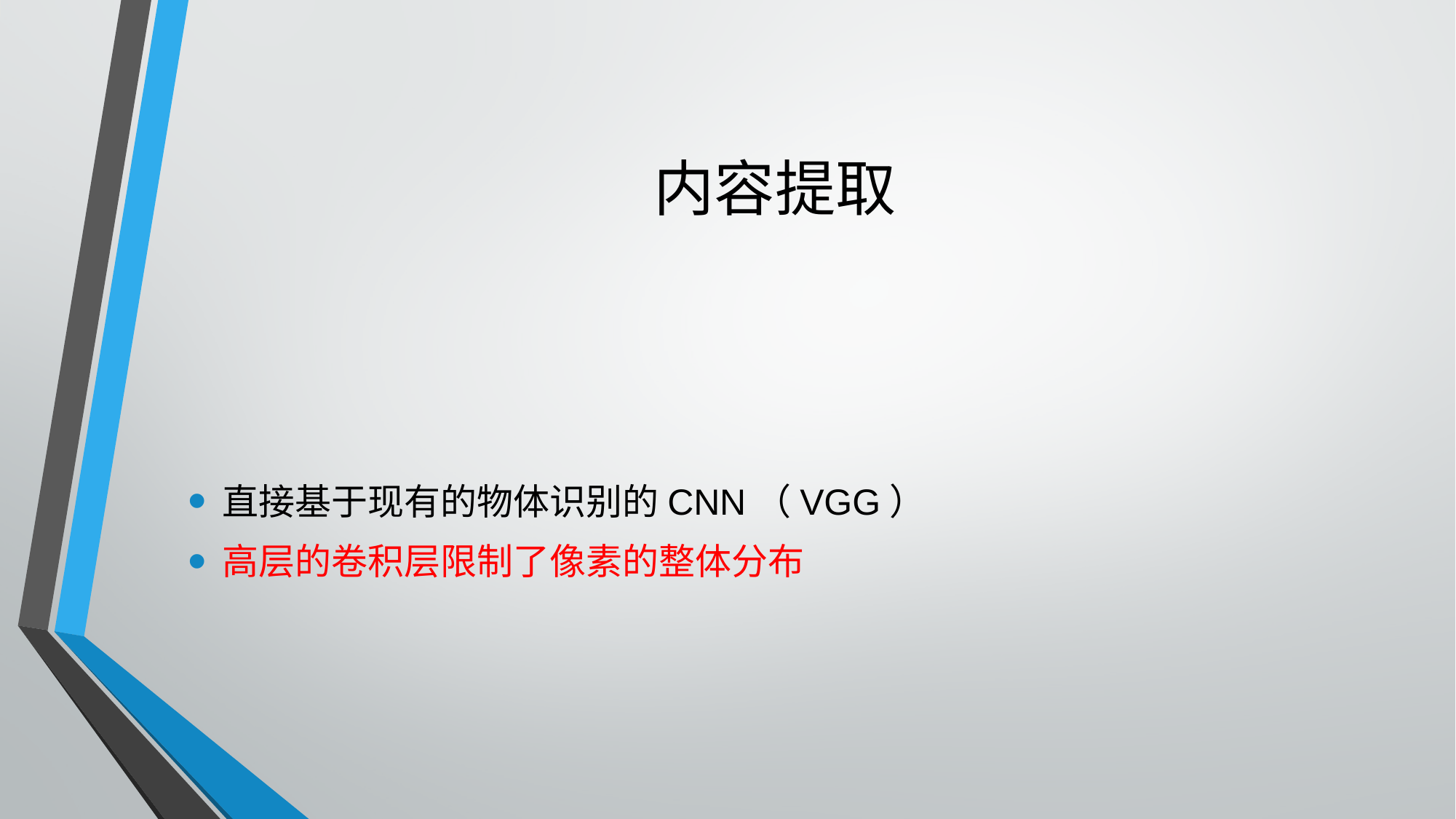

# 内容提取

直接基于现有的物体识别的CNN（VGG）
高层的卷积层限制了像素的整体分布